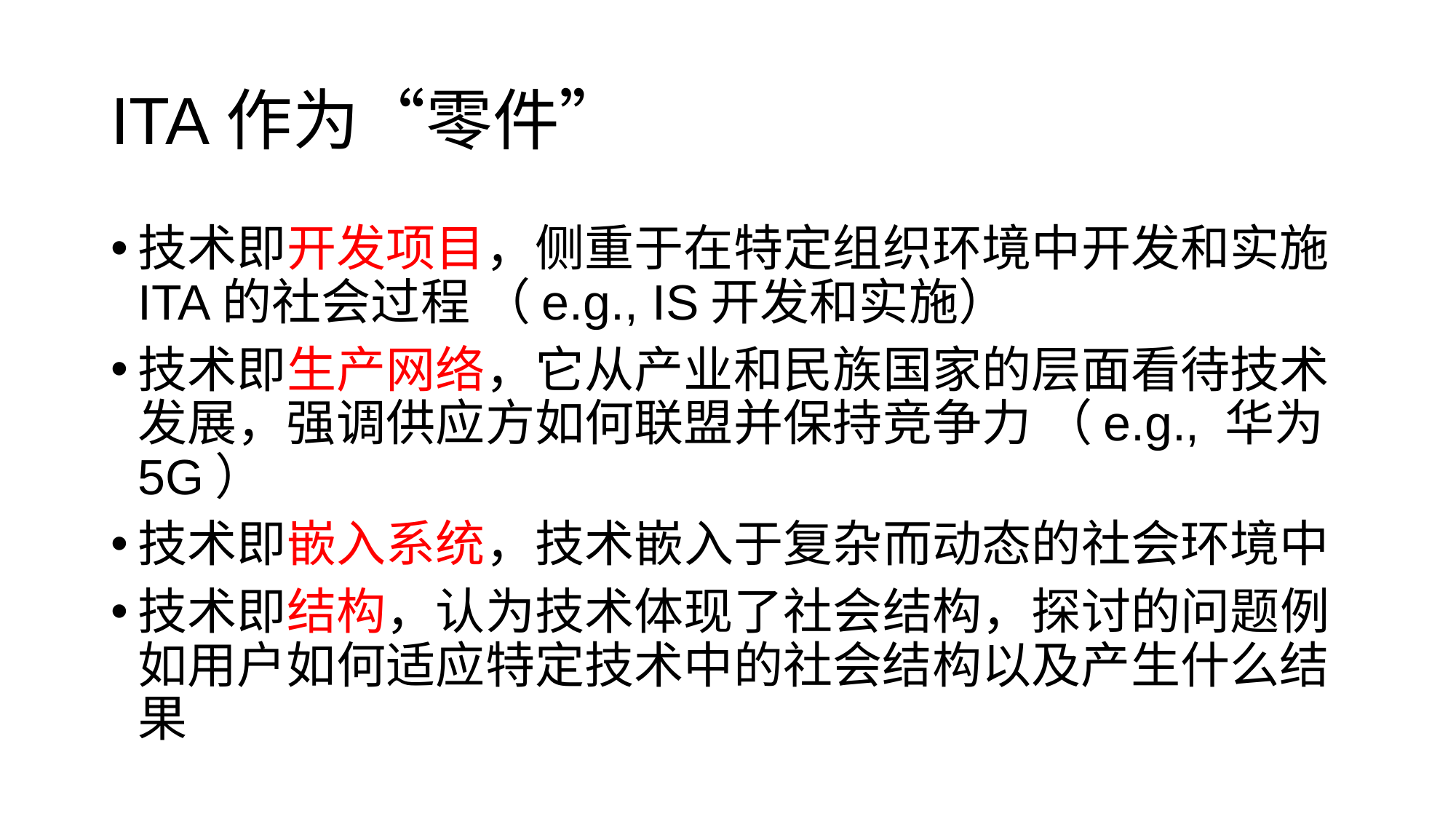

# ITA作为“零件”
技术即开发项目，侧重于在特定组织环境中开发和实施ITA的社会过程 （e.g., IS开发和实施）
技术即生产网络，它从产业和民族国家的层面看待技术发展，强调供应方如何联盟并保持竞争力 （e.g., 华为5G）
技术即嵌入系统，技术嵌入于复杂而动态的社会环境中
技术即结构，认为技术体现了社会结构，探讨的问题例如用户如何适应特定技术中的社会结构以及产生什么结果